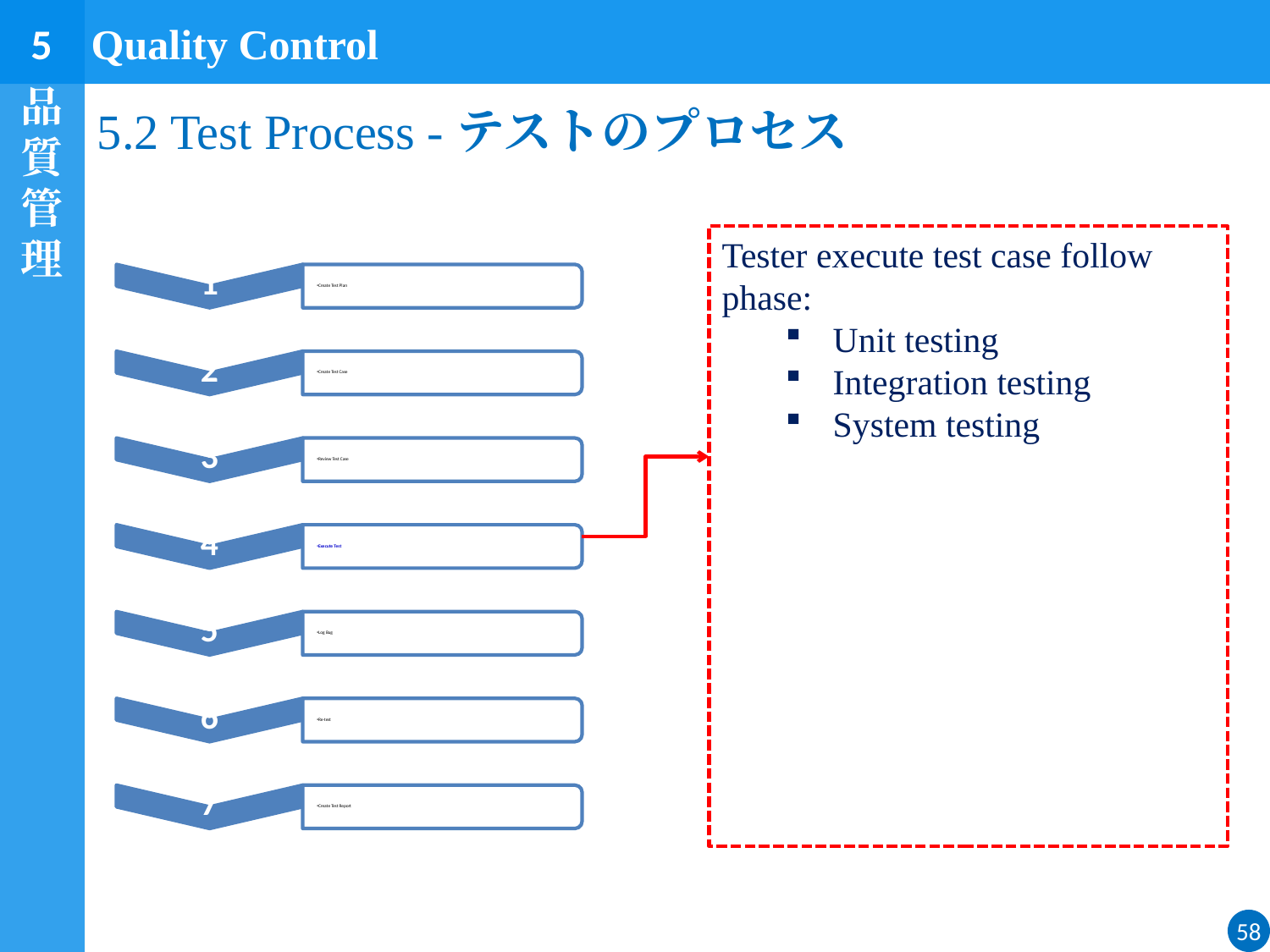

5
Quality Control
品質管理
# 5.2 Test Process -テストのプロセス
Tester execute test case follow phase:
Unit testing
Integration testing
System testing
1
Create Test Plan
2
7
3
4
5
6
Create Test Case
Review Test Case
Execute Test
Log Bug
Re-test
Create Test Report
58